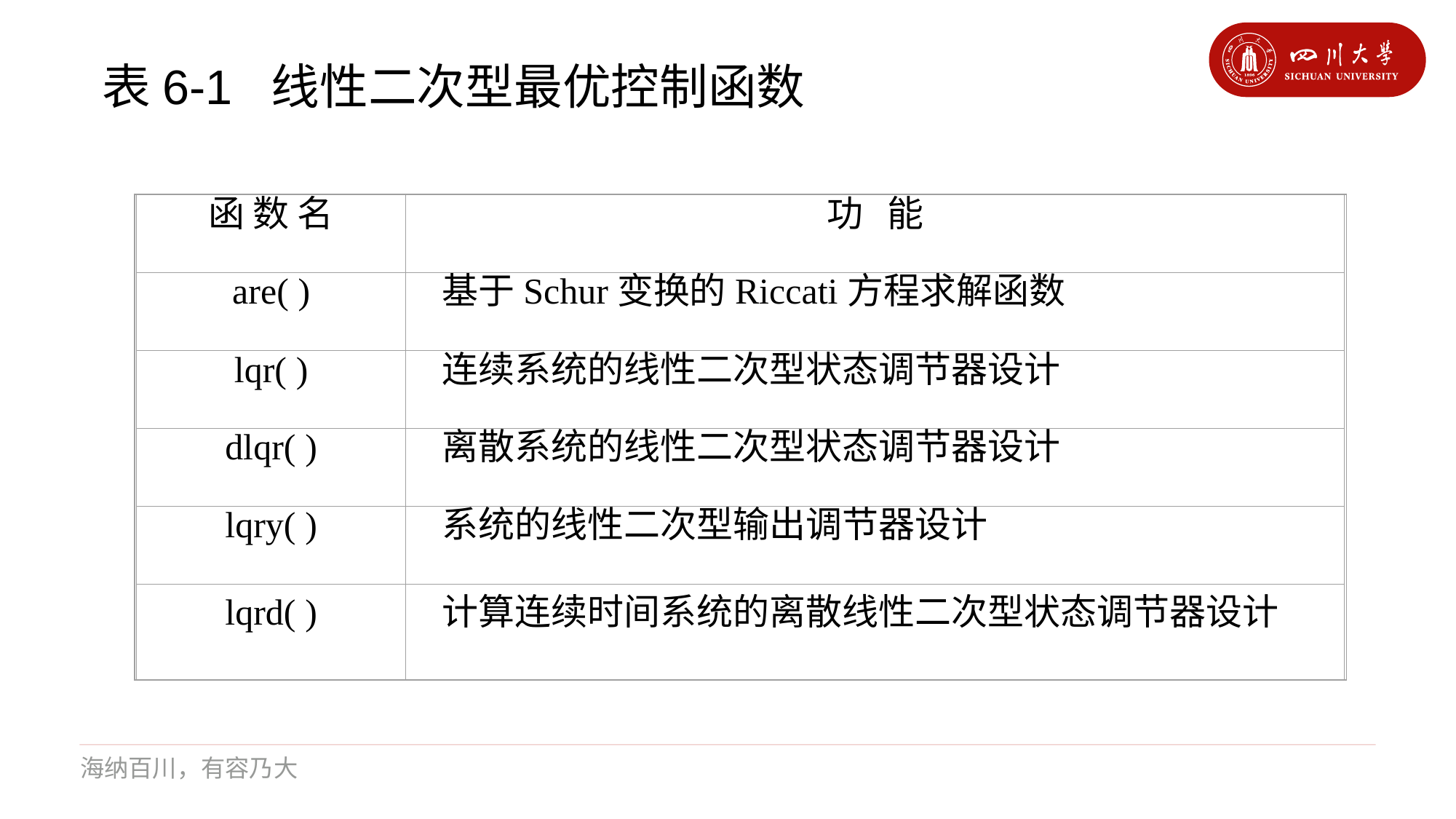

# 表6-1  线性二次型最优控制函数

函 数 名

功   能

are( )

基于Schur变换的Riccati方程求解函数

lqr( )

连续系统的线性二次型状态调节器设计

dlqr( )

离散系统的线性二次型状态调节器设计

lqry( )

系统的线性二次型输出调节器设计

lqrd( )

计算连续时间系统的离散线性二次型状态调节器设计